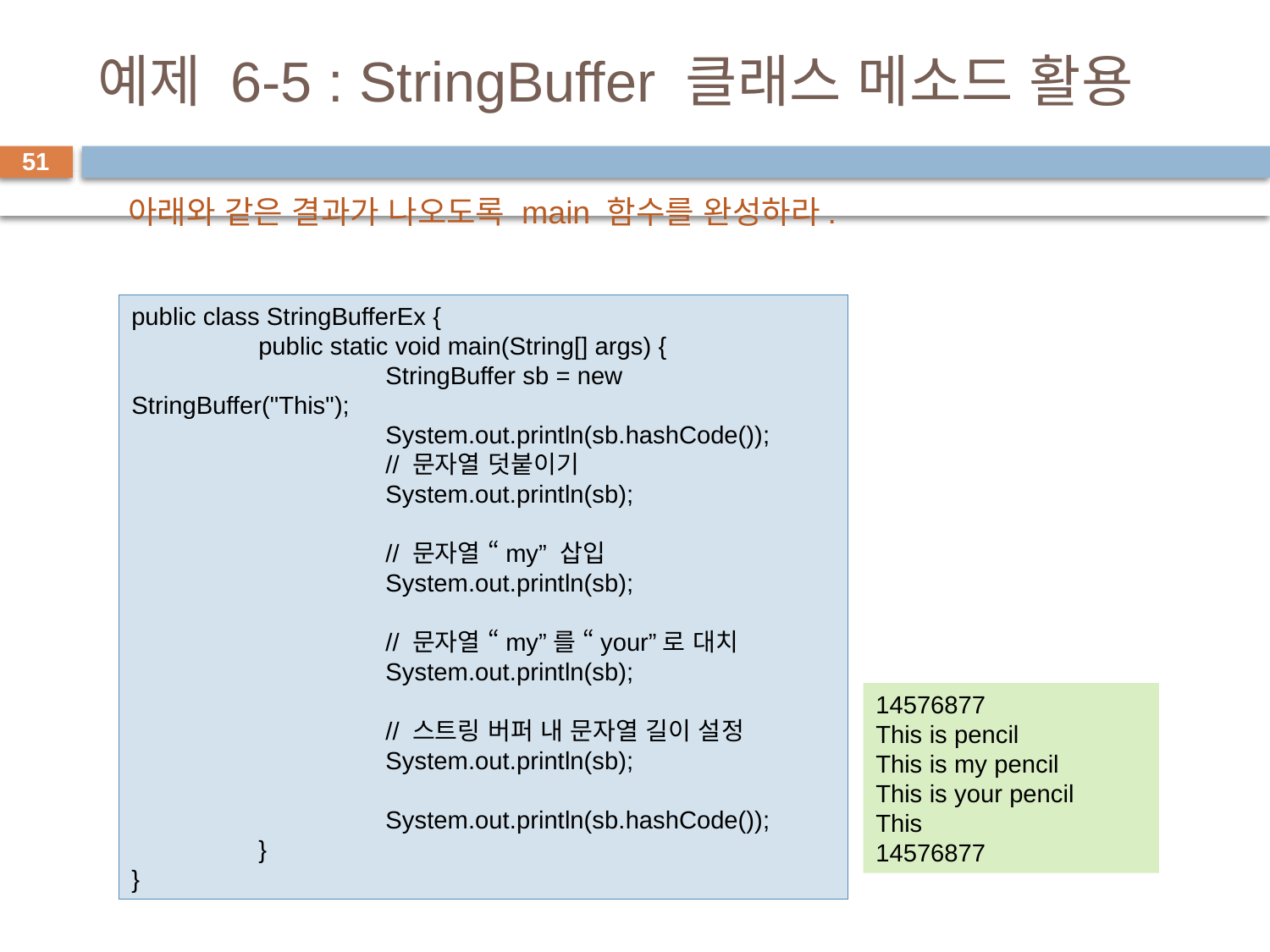

# 예제 6-5 : StringBuffer 클래스 메소드 활용
51
아래와 같은 결과가 나오도록 main 함수를 완성하라.
public class StringBufferEx {
	public static void main(String[] args) {
		StringBuffer sb = new StringBuffer("This");
		System.out.println(sb.hashCode());
		// 문자열 덧붙이기
		System.out.println(sb);

		// 문자열 “my” 삽입
		System.out.println(sb);

		// 문자열 “my”를 “your”로 대치
		System.out.println(sb);

		// 스트링 버퍼 내 문자열 길이 설정
		System.out.println(sb);

		System.out.println(sb.hashCode());
	}
}
14576877
This is pencil
This is my pencil
This is your pencil
This
14576877